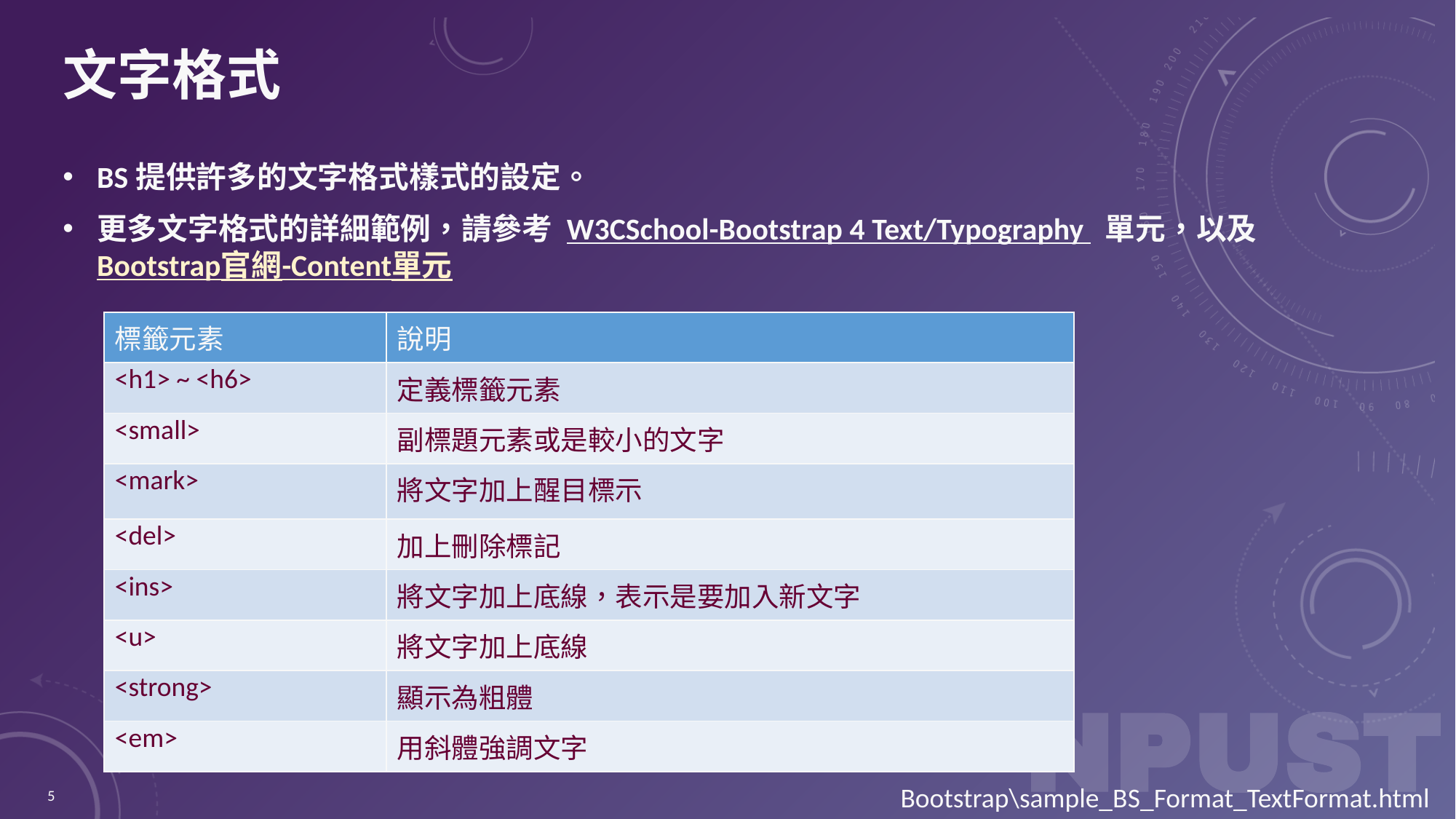

# 文字格式
BS提供許多的文字格式樣式的設定。
更多文字格式的詳細範例，請參考 W3CSchool-Bootstrap 4 Text/Typography  單元，以及Bootstrap官網-Content單元

| 標籤元素 | 說明 |
| --- | --- |
| <h1> ~ <h6> | 定義標籤元素 |
| <small> | 副標題元素或是較小的文字 |
| <mark> | 將文字加上醒目標示 |
| <del> | 加上刪除標記 |
| <ins> | 將文字加上底線，表示是要加入新文字 |
| <u> | 將文字加上底線 |
| <strong> | 顯示為粗體 |
| <em> | 用斜體強調文字 |
5
Bootstrap\sample_BS_Format_TextFormat.html